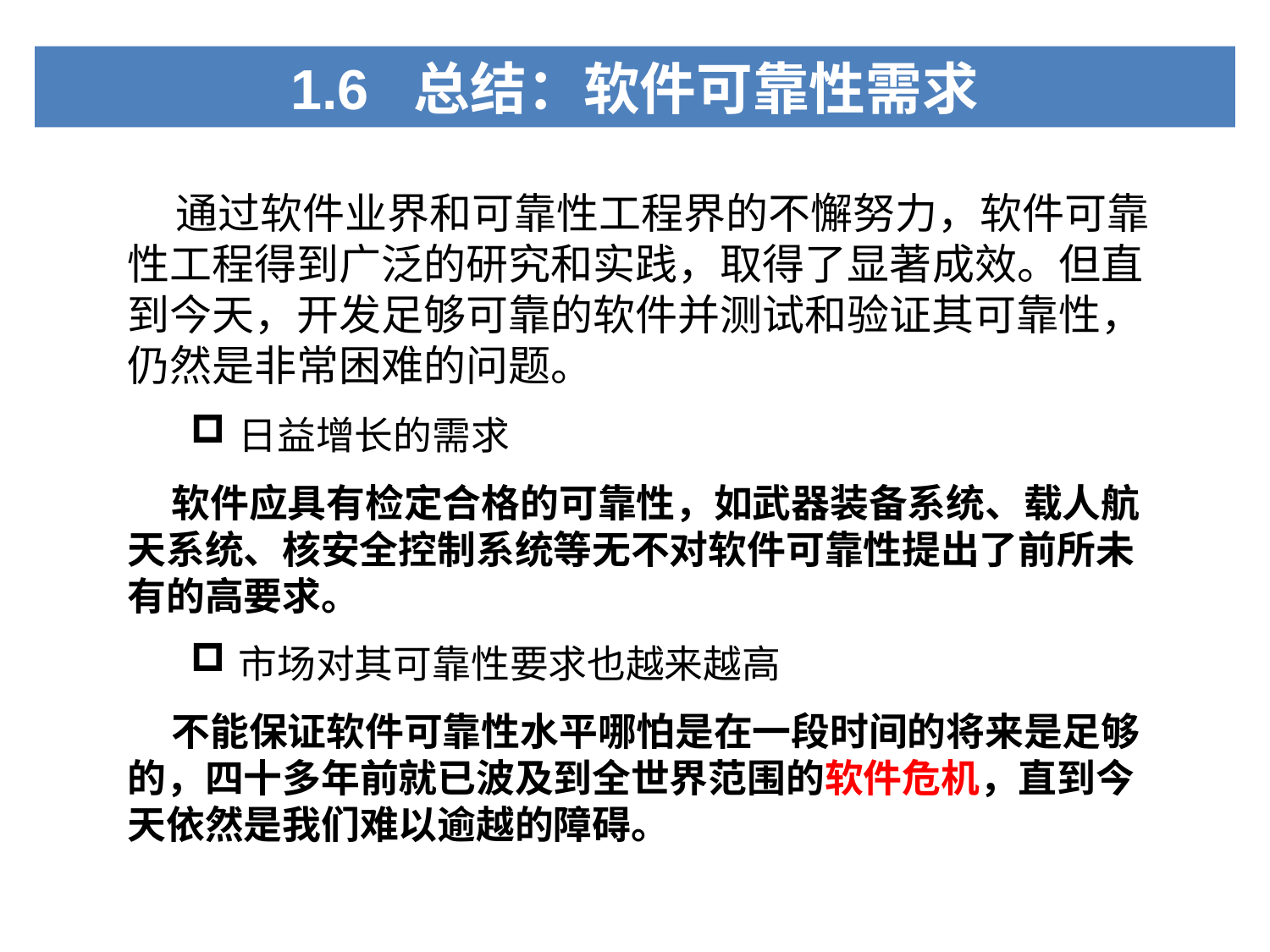

1.6  总结：软件可靠性需求
    通过软件业界和可靠性工程界的不懈努力，软件可靠性工程得到广泛的研究和实践，取得了显著成效。但直到今天，开发足够可靠的软件并测试和验证其可靠性，仍然是非常困难的问题。
日益增长的需求
    软件应具有检定合格的可靠性，如武器装备系统、载人航天系统、核安全控制系统等无不对软件可靠性提出了前所未有的高要求。
市场对其可靠性要求也越来越高
    不能保证软件可靠性水平哪怕是在一段时间的将来是足够的，四十多年前就已波及到全世界范围的软件危机，直到今天依然是我们难以逾越的障碍。